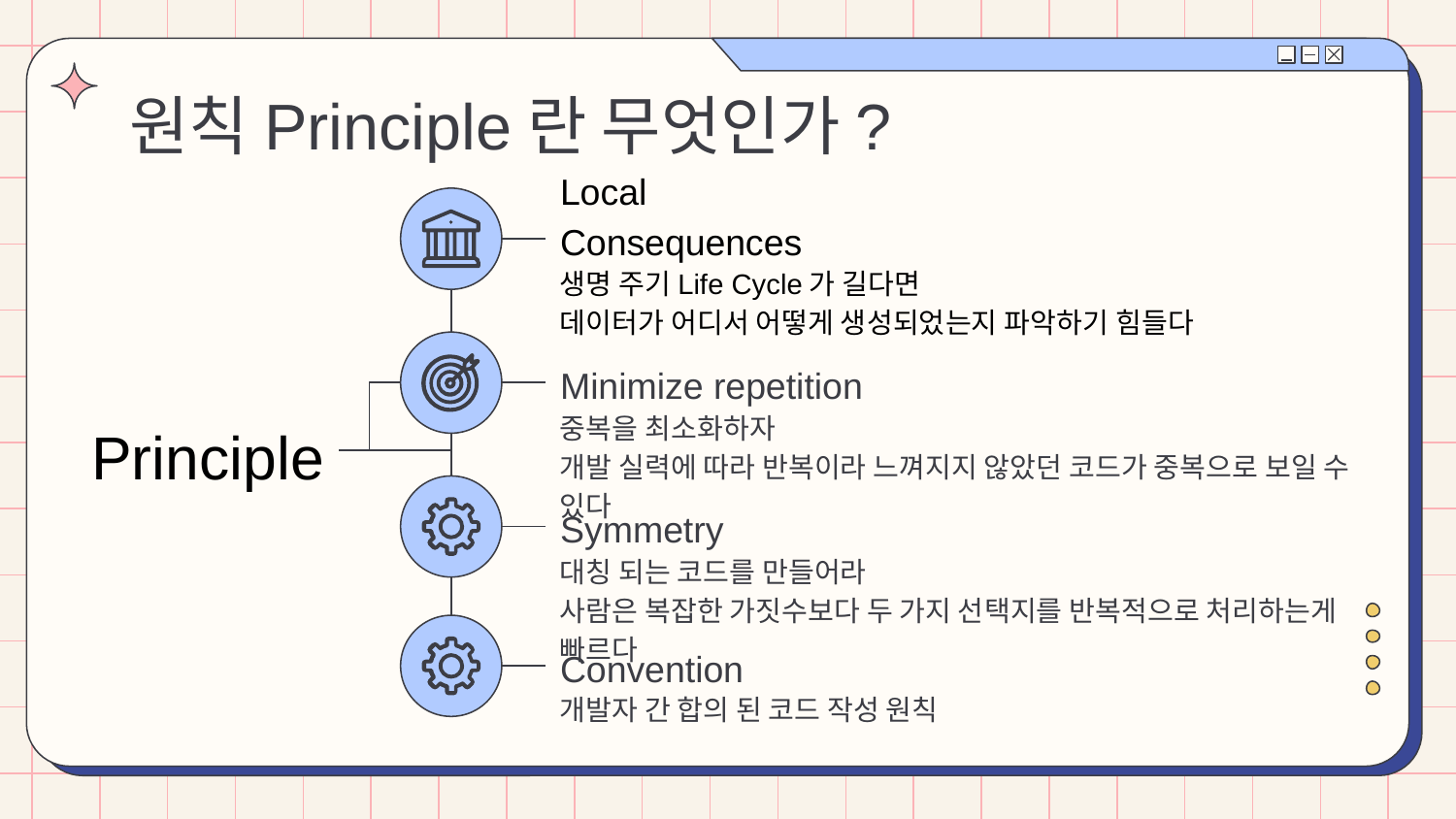

# 원칙Principle란 무엇인가?

Local Consequences

생명 주기Life Cycle가 길다면
데이터가 어디서 어떻게 생성되었는지 파악하기 힘들다

Minimize repetition

중복을 최소화하자
개발 실력에 따라 반복이라 느껴지지 않았던 코드가 중복으로 보일 수 있다
Principle

Symmetry

대칭 되는 코드를 만들어라
사람은 복잡한 가짓수보다 두 가지 선택지를 반복적으로 처리하는게 빠르다

Convention

개발자 간 합의 된 코드 작성 원칙